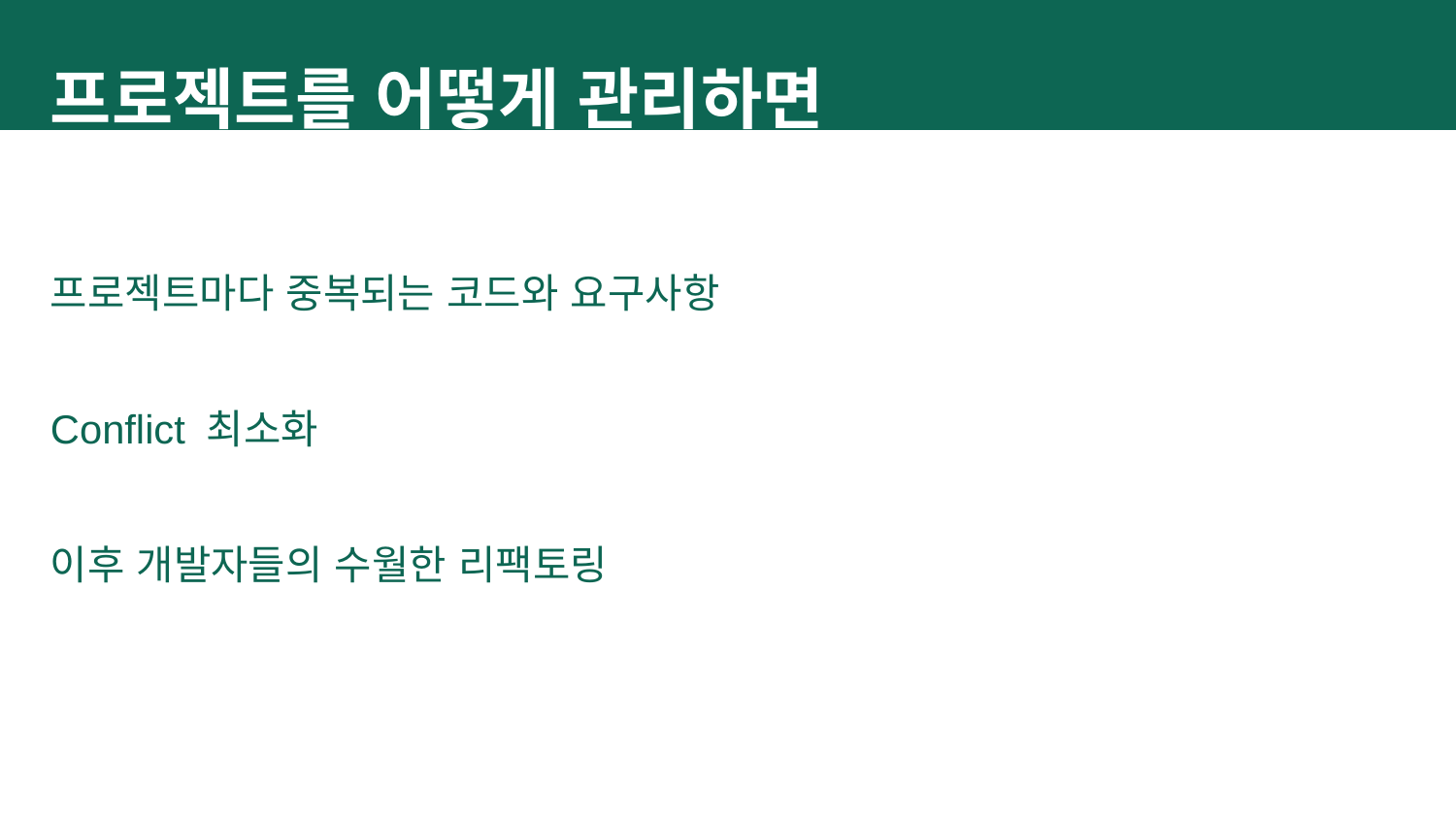

프로젝트를 어떻게 관리하면 좋을까?
프로젝트마다 중복되는 코드와 요구사항

Conflict 최소화

이후 개발자들의 수월한 리팩토링